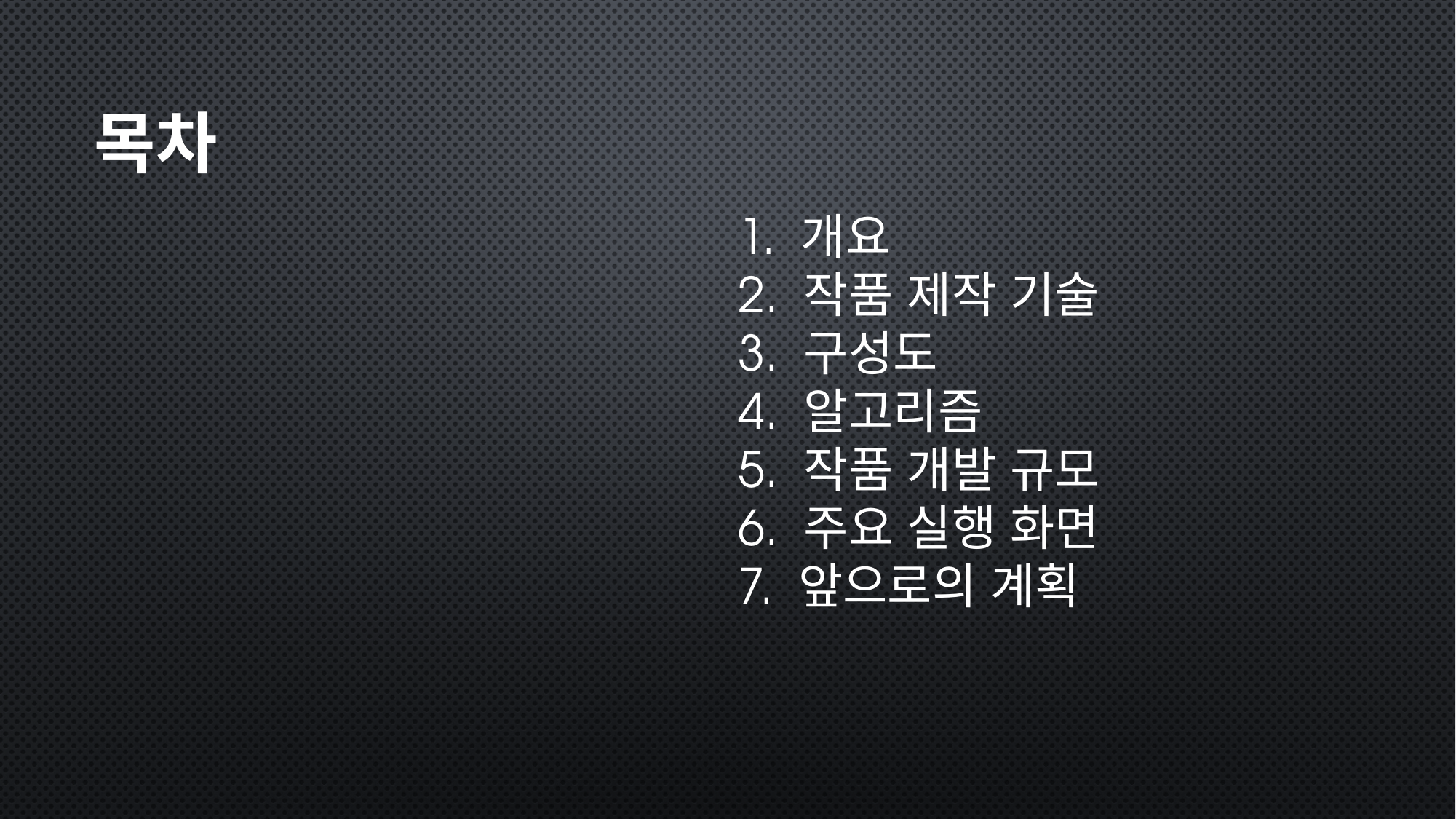

# 1. 개요 2. 작품 제작 기술 3. 구성도 4. 알고리즘 5. 작품 개발 규모 6. 주요 실행 화면 7. 앞으로의 계획
목차